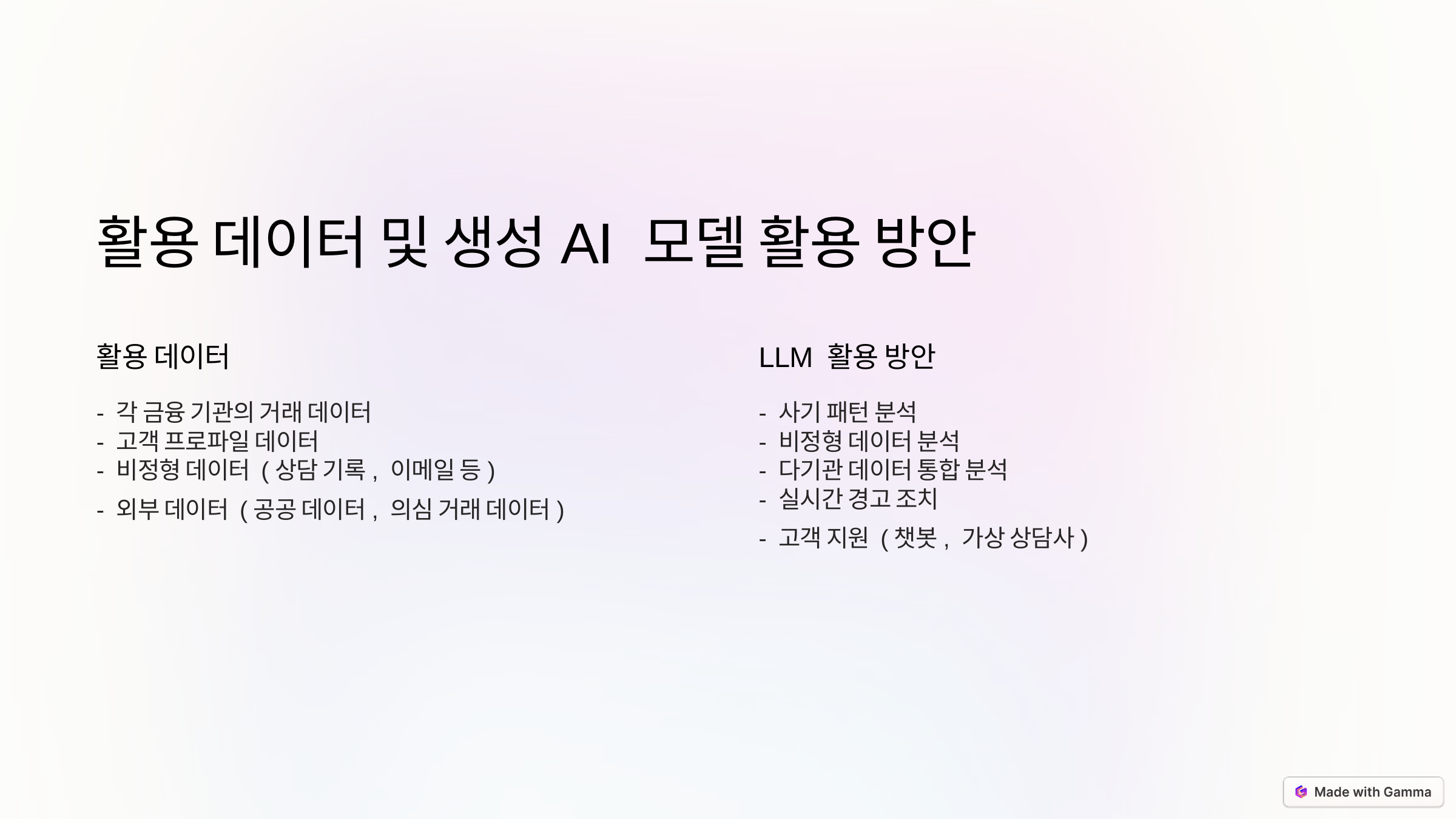

활용 데이터 및 생성AI 모델 활용 방안
활용 데이터
LLM 활용 방안
- 각 금융 기관의 거래 데이터
- 고객 프로파일 데이터
- 비정형 데이터 (상담 기록, 이메일 등)
- 외부 데이터 (공공 데이터, 의심 거래 데이터)
- 사기 패턴 분석
- 비정형 데이터 분석
- 다기관 데이터 통합 분석
- 실시간 경고 조치
- 고객 지원 (챗봇, 가상 상담사)